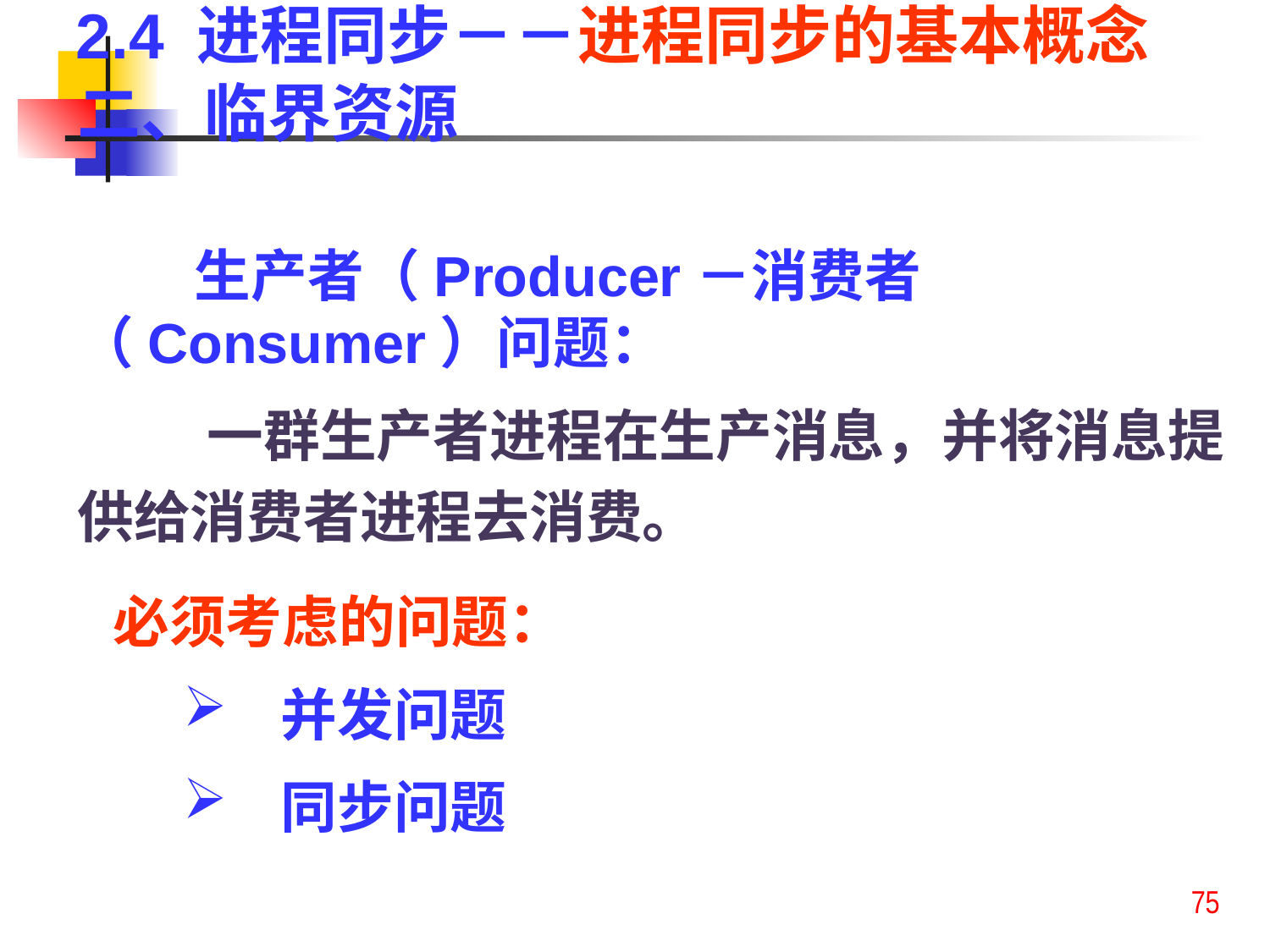

2.4 进程同步－－进程同步的基本概念
二、临界资源

        生产者（Producer－消费者（Consumer）问题：
         一群生产者进程在生产消息，并将消息提供给消费者进程去消费。

 必须考虑的问题：
   并发问题
   同步问题
75